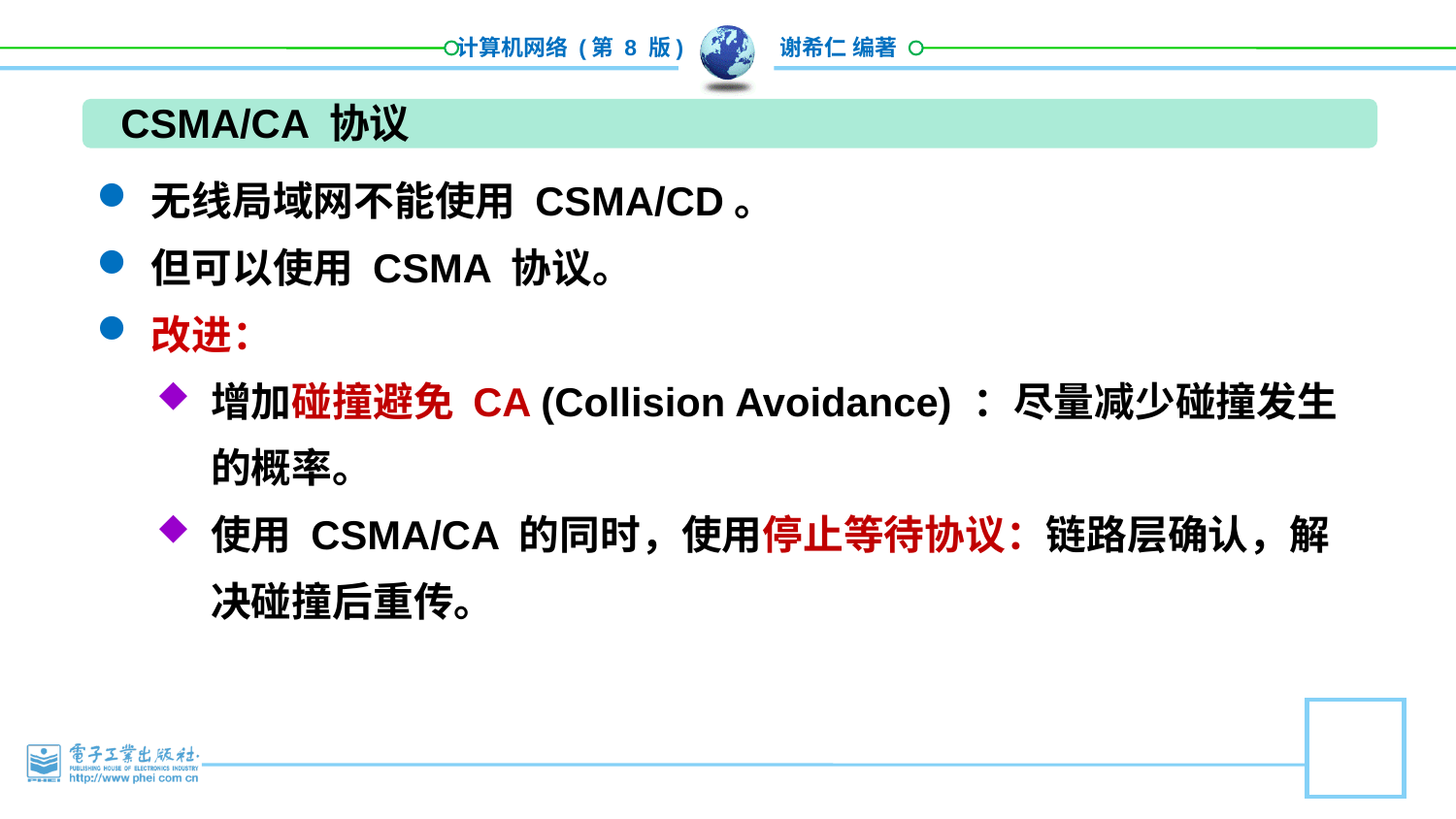

CSMA/CA 协议

无线局域网不能使用 CSMA/CD。
但可以使用 CSMA 协议。
改进：
增加碰撞避免 CA (Collision Avoidance) ：尽量减少碰撞发生的概率。
使用 CSMA/CA 的同时，使用停止等待协议：链路层确认，解决碰撞后重传。